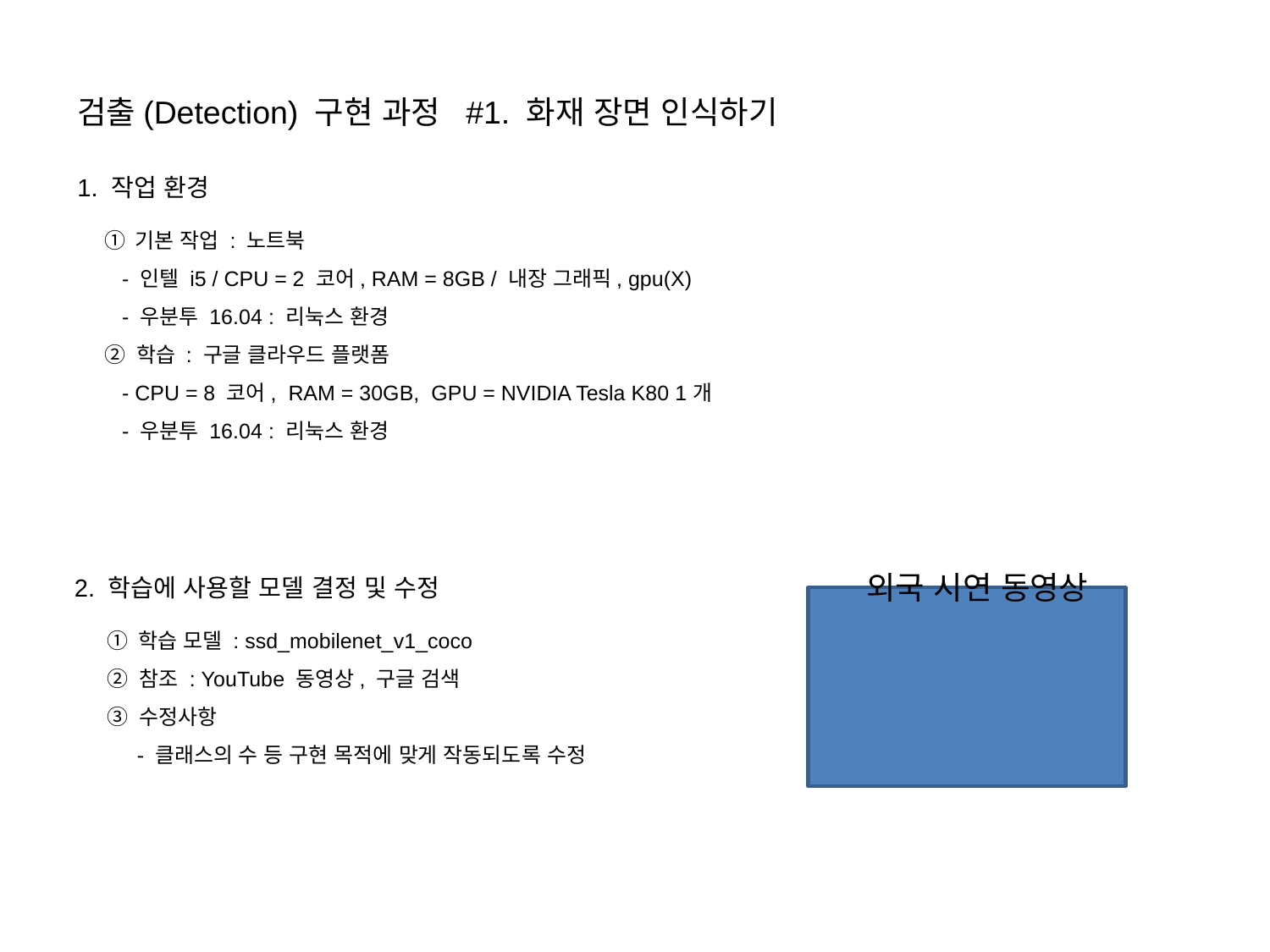

검출(Detection) 구현 과정  #1. 화재 장면 인식하기
1. 작업 환경
① 기본 작업 : 노트북
   - 인텔 i5 / CPU = 2 코어, RAM = 8GB / 내장 그래픽, gpu(X)
   - 우분투 16.04 : 리눅스 환경
② 학습 : 구글 클라우드 플랫폼
   - CPU = 8 코어,  RAM = 30GB,  GPU = NVIDIA Tesla K80 1개
   - 우분투 16.04 : 리눅스 환경
외국 시연 동영상
2. 학습에 사용할 모델 결정 및 수정

① 학습 모델 : ssd_mobilenet_v1_coco
② 참조 : YouTube 동영상, 구글 검색
③ 수정사항
     - 클래스의 수 등 구현 목적에 맞게 작동되도록 수정